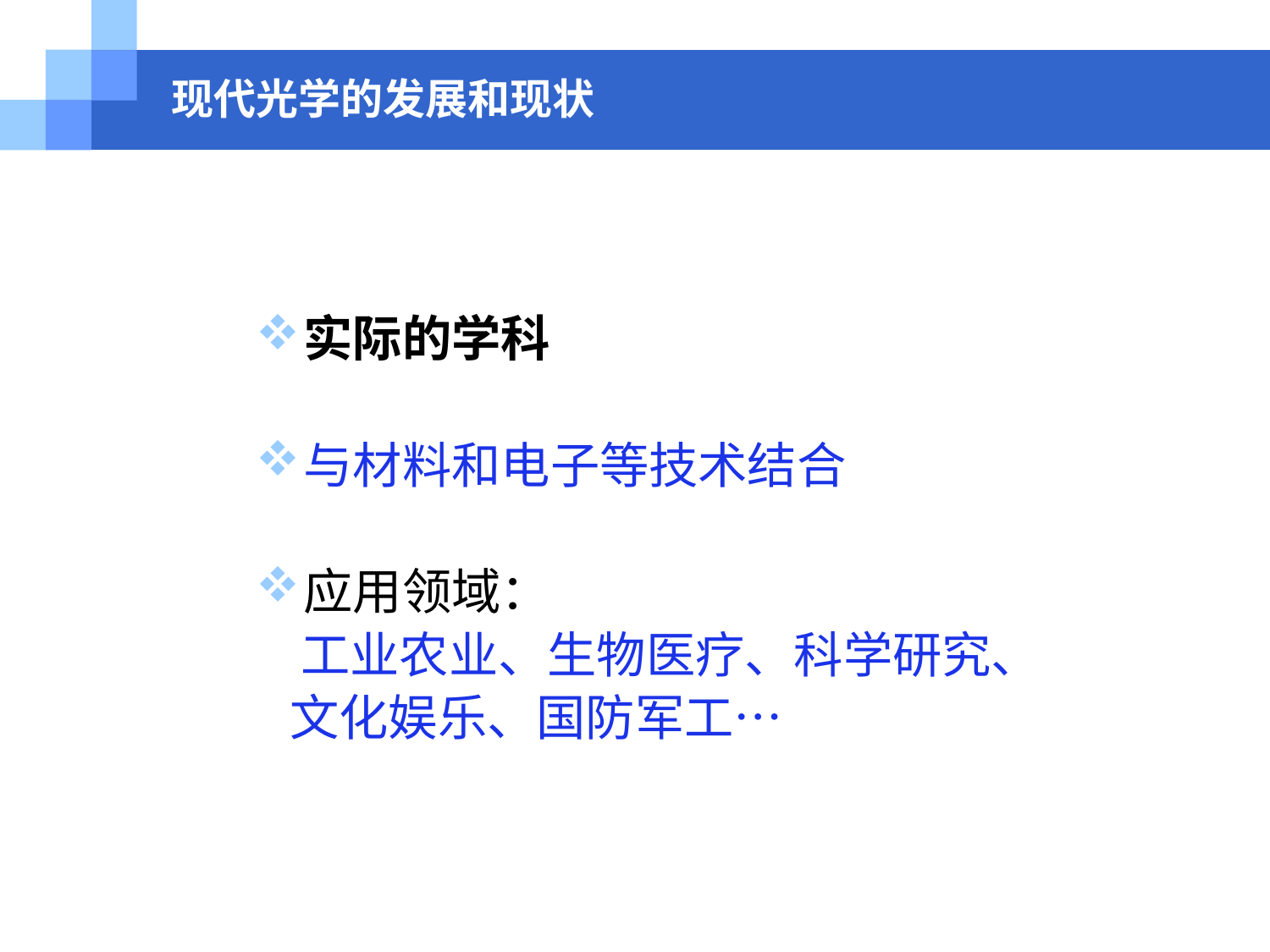

# 现代光学的发展和现状
实际的学科

与材料和电子等技术结合

应用领域：
   工业农业、生物医疗、科学研究、
  文化娱乐、国防军工…